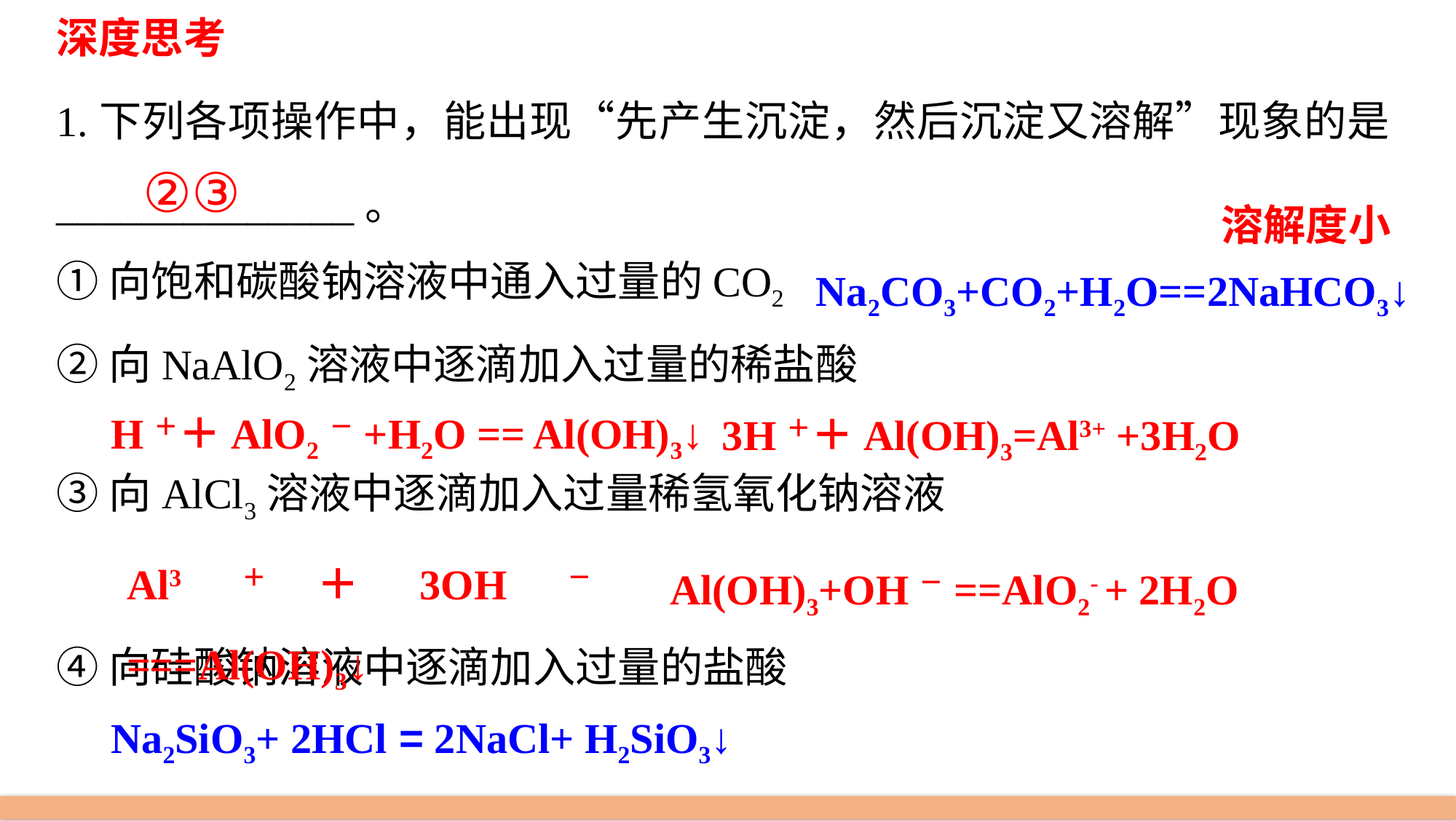

深度思考
1.下列各项操作中，能出现“先产生沉淀，然后沉淀又溶解”现象的是______________。
①向饱和碳酸钠溶液中通入过量的CO2
②向NaAlO2溶液中逐滴加入过量的稀盐酸
③向AlCl3溶液中逐滴加入过量稀氢氧化钠溶液

④向硅酸钠溶液中逐滴加入过量的盐酸
②③
溶解度小
Na2CO3+CO2+H2O==2NaHCO3↓
H＋＋AlO2－+H2O == Al(OH)3↓
3H＋＋Al(OH)3=Al3+ +3H2O
Al3＋＋3OH－===Al(OH)3↓
Al(OH)3+OH－==AlO2- + 2H2O
Na2SiO3+ 2HCl = 2NaCl+ H2SiO3↓